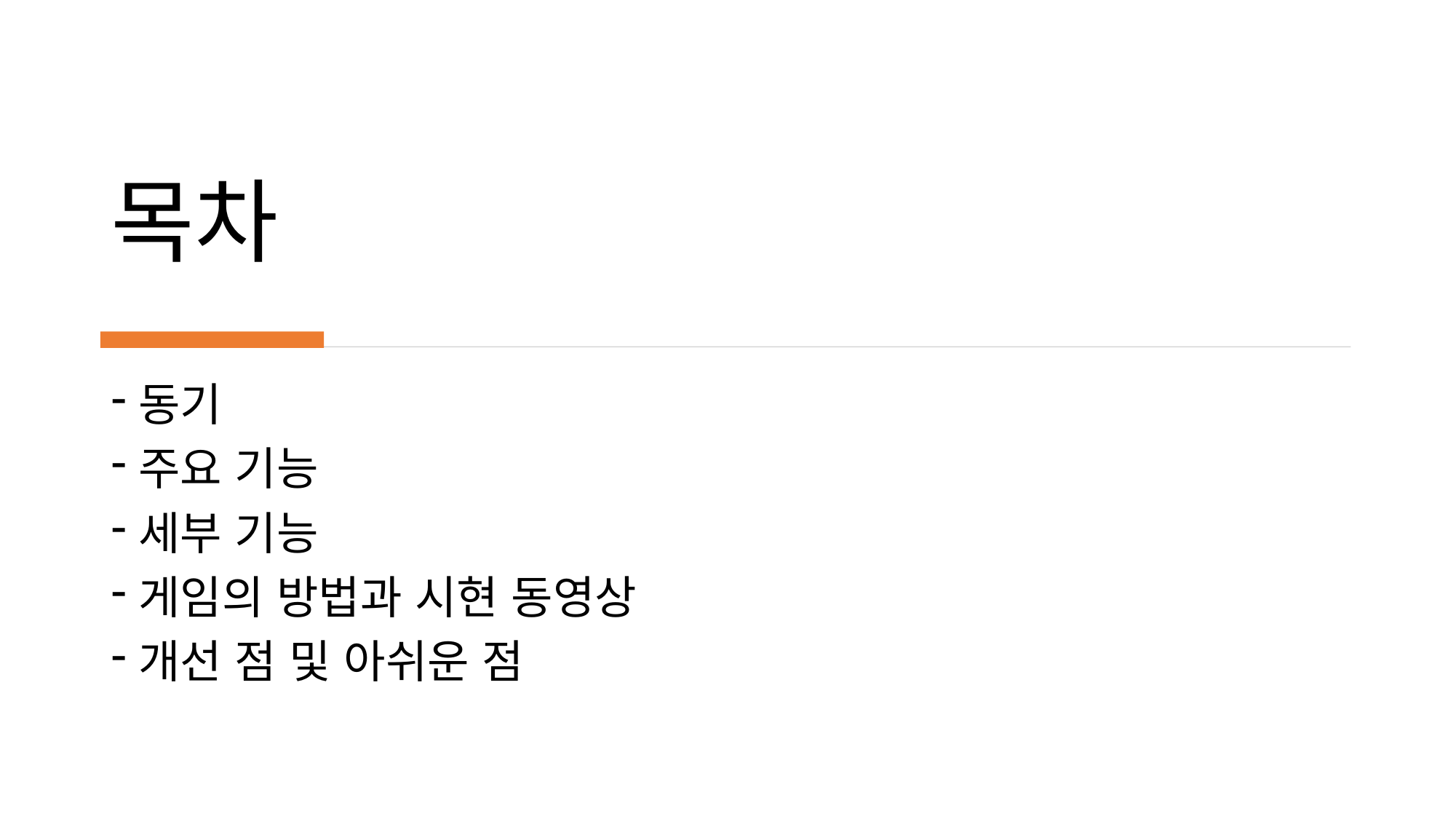

# 목차

동기
주요 기능
세부 기능
게임의 방법과 시현 동영상
개선 점 및 아쉬운 점